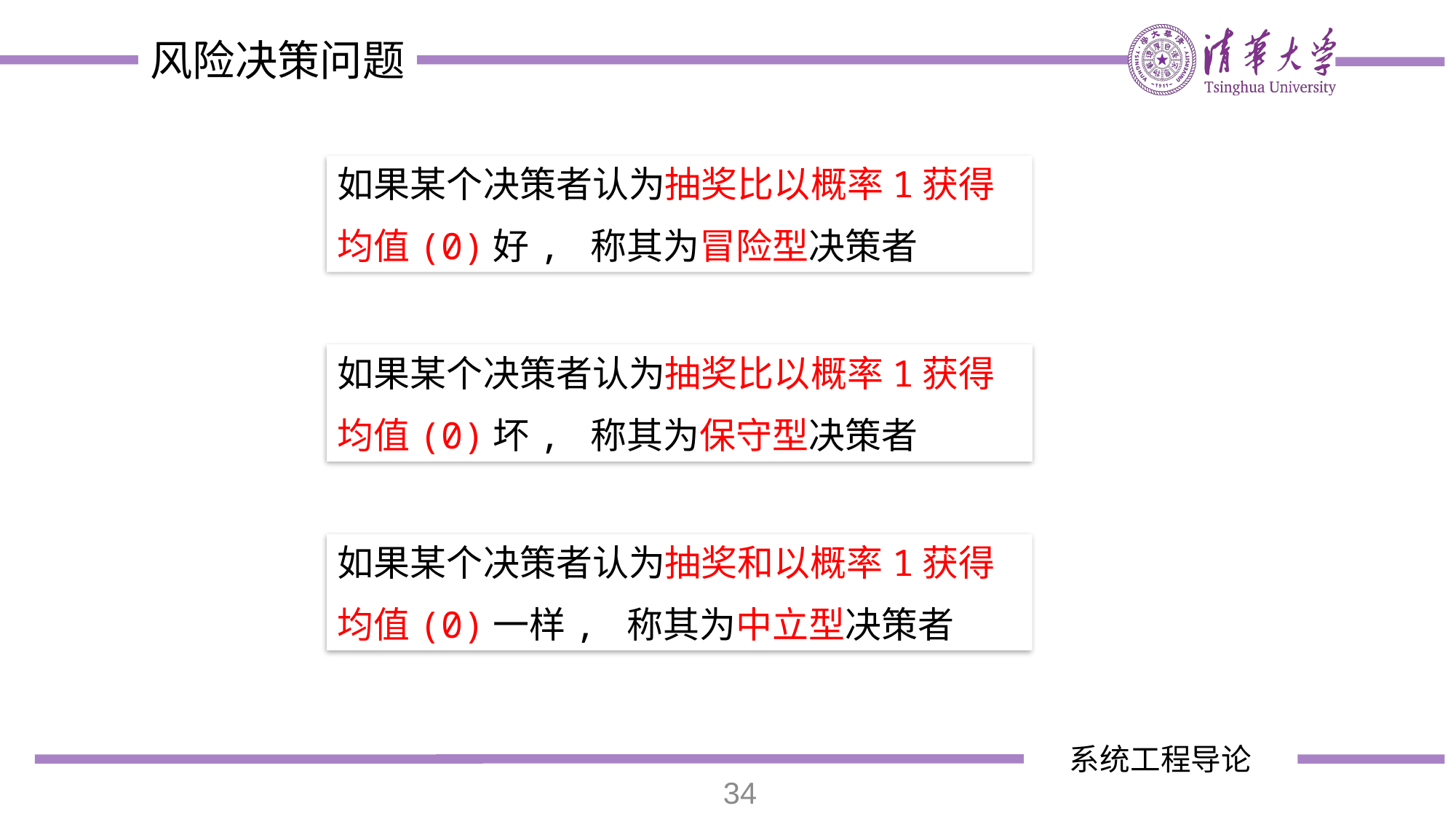

如果某个决策者认为抽奖比以概率1获得
均值(0)好, 称其为冒险型决策者
如果某个决策者认为抽奖比以概率1获得
均值(0)坏, 称其为保守型决策者
如果某个决策者认为抽奖和以概率1获得
均值(0)一样, 称其为中立型决策者